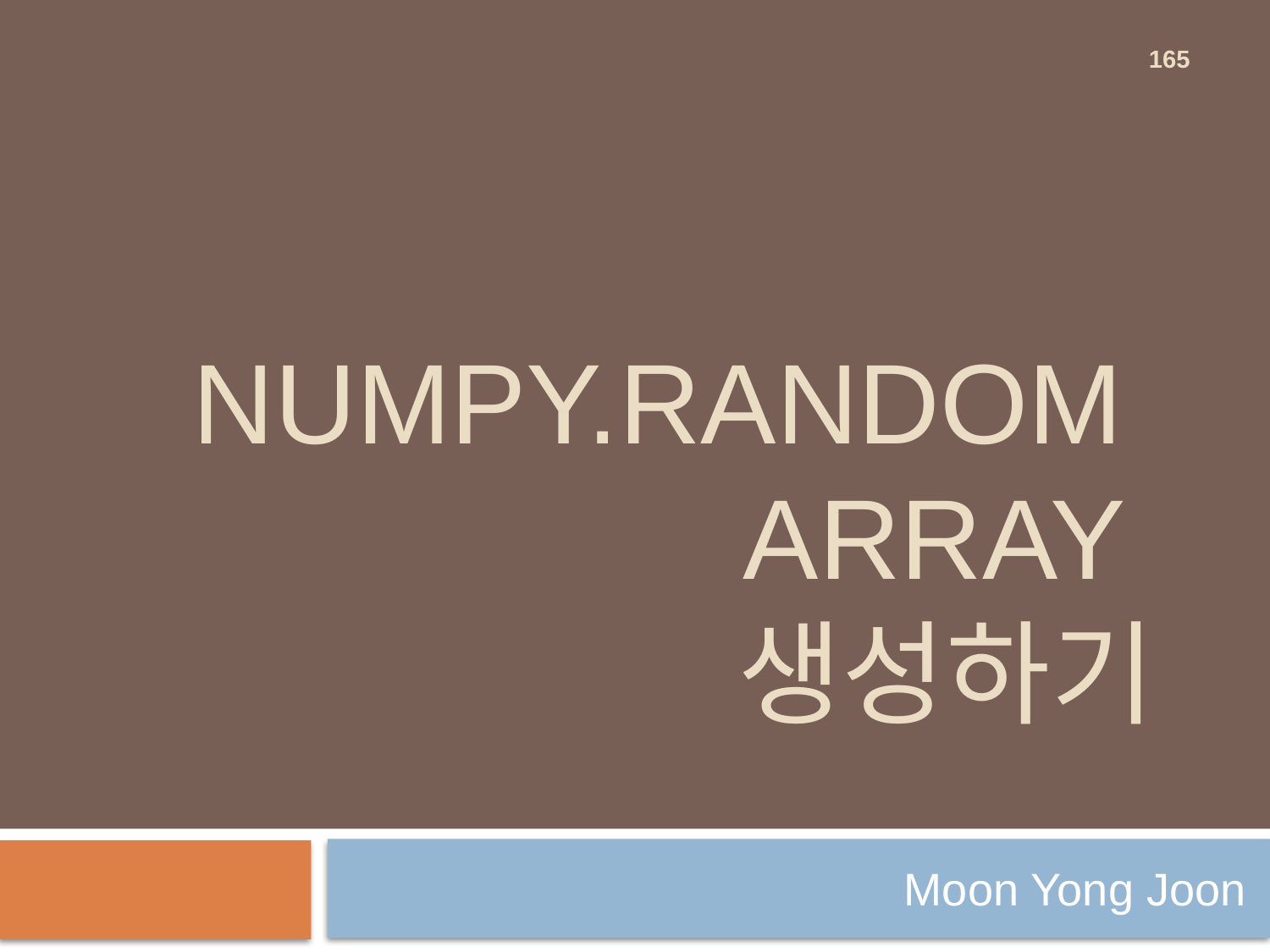

165
# numpy.random array 생성하기
Moon Yong Joon